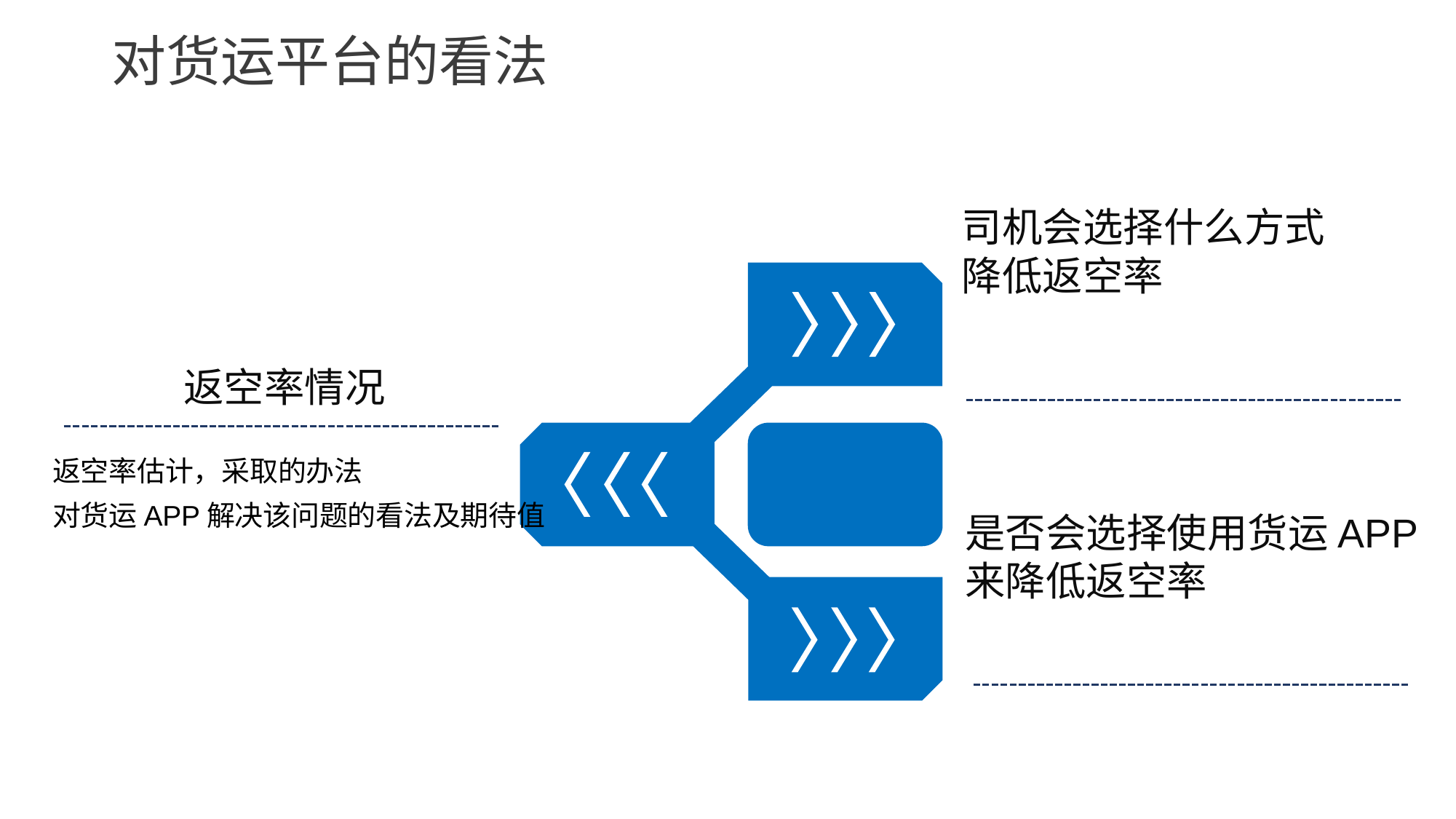

对货运平台的看法

司机会选择什么方式降低返空率

返空率情况
返空率估计，采取的办法
对货运APP解决该问题的看法及期待值
是否会选择使用货运APP
来降低返空率